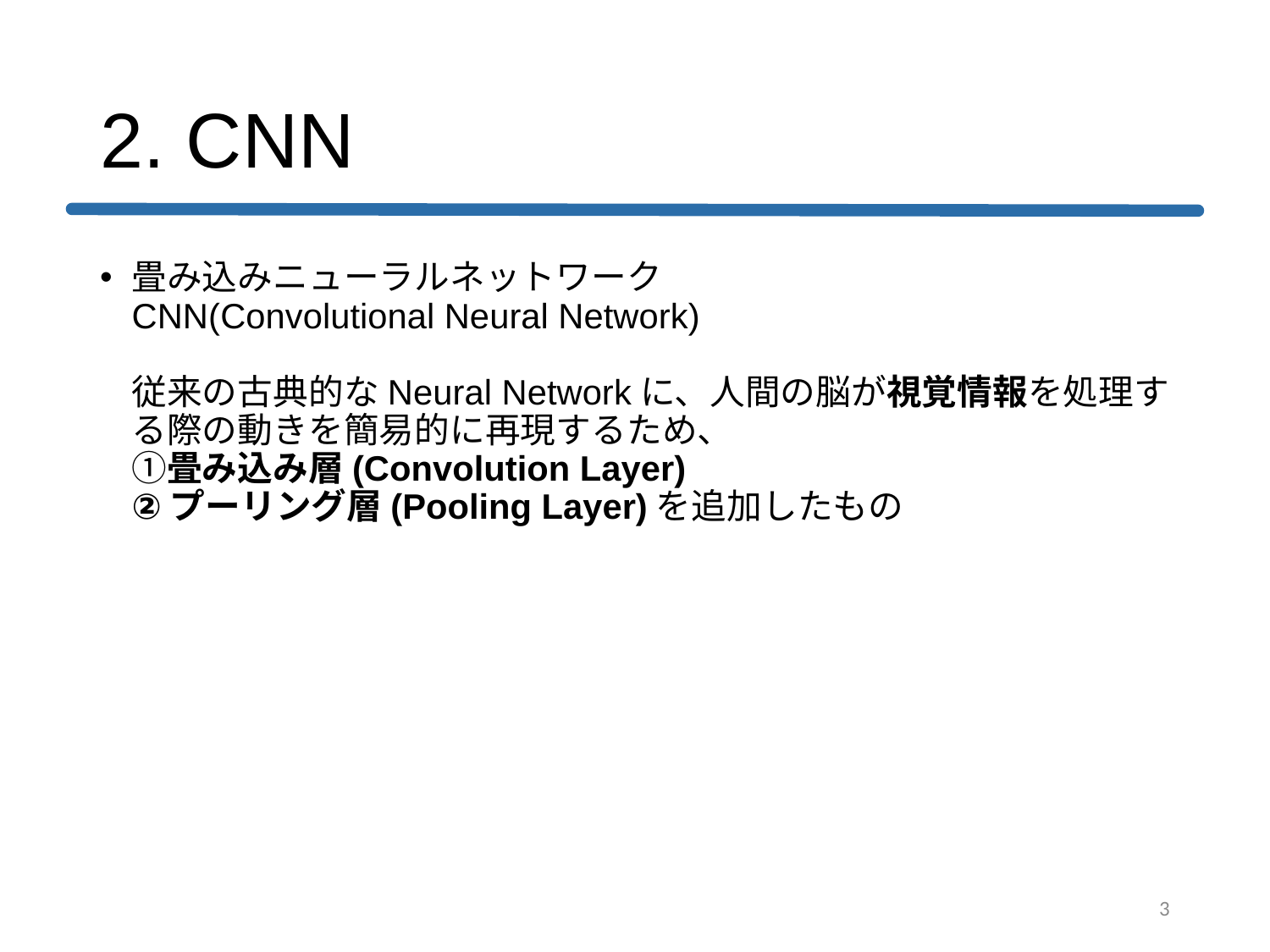

# 2. CNN
畳み込みニューラルネットワーク
CNN(Convolutional Neural Network)
従来の古典的なNeural Networkに、人間の脳が視覚情報を処理する際の動きを簡易的に再現するため、
①畳み込み層(Convolution Layer)
②プーリング層(Pooling Layer)を追加したもの
3